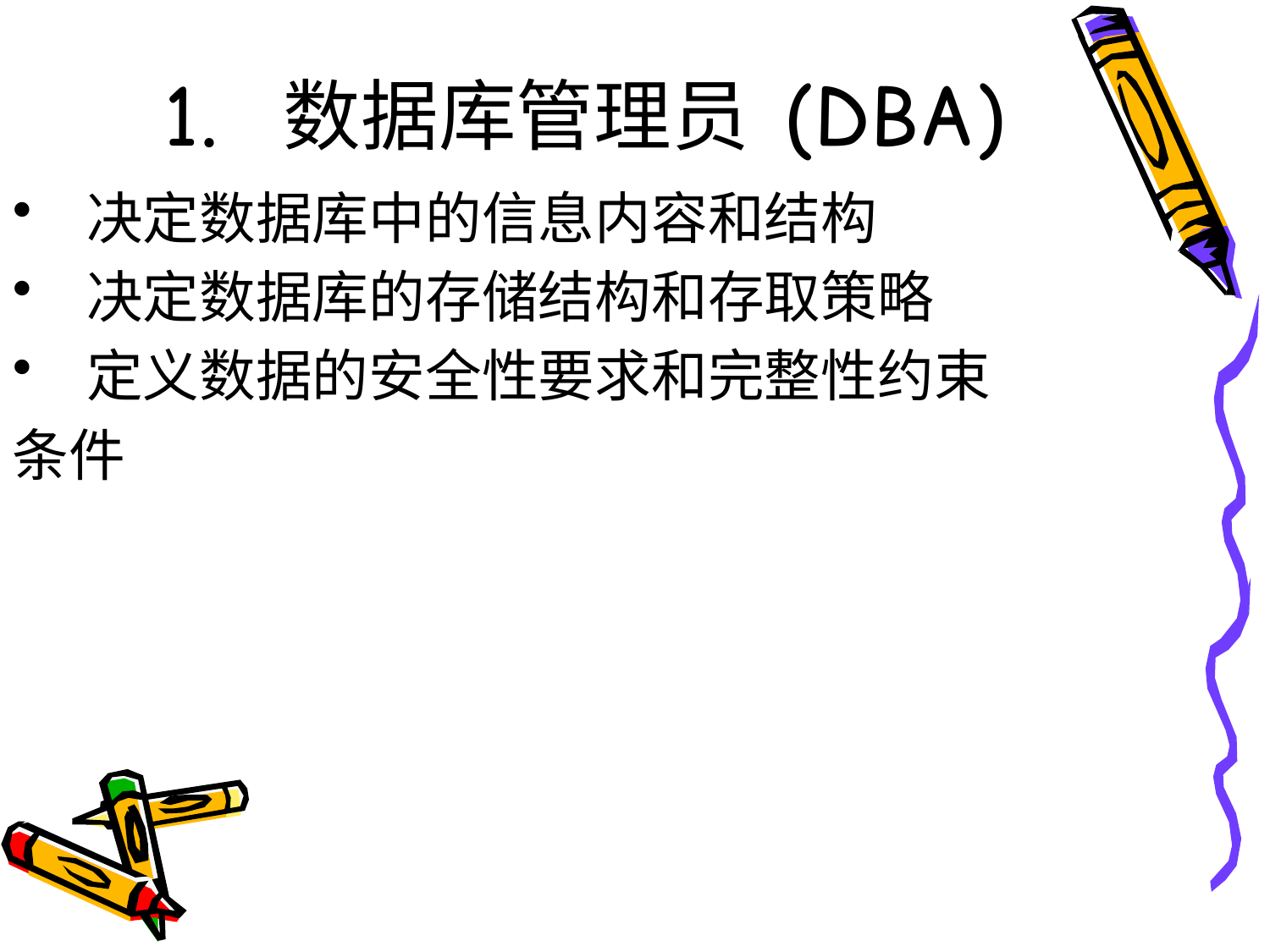

# 1.  数据库管理员 (DBA)
 决定数据库中的信息内容和结构
 决定数据库的存储结构和存取策略
 定义数据的安全性要求和完整性约束
条件